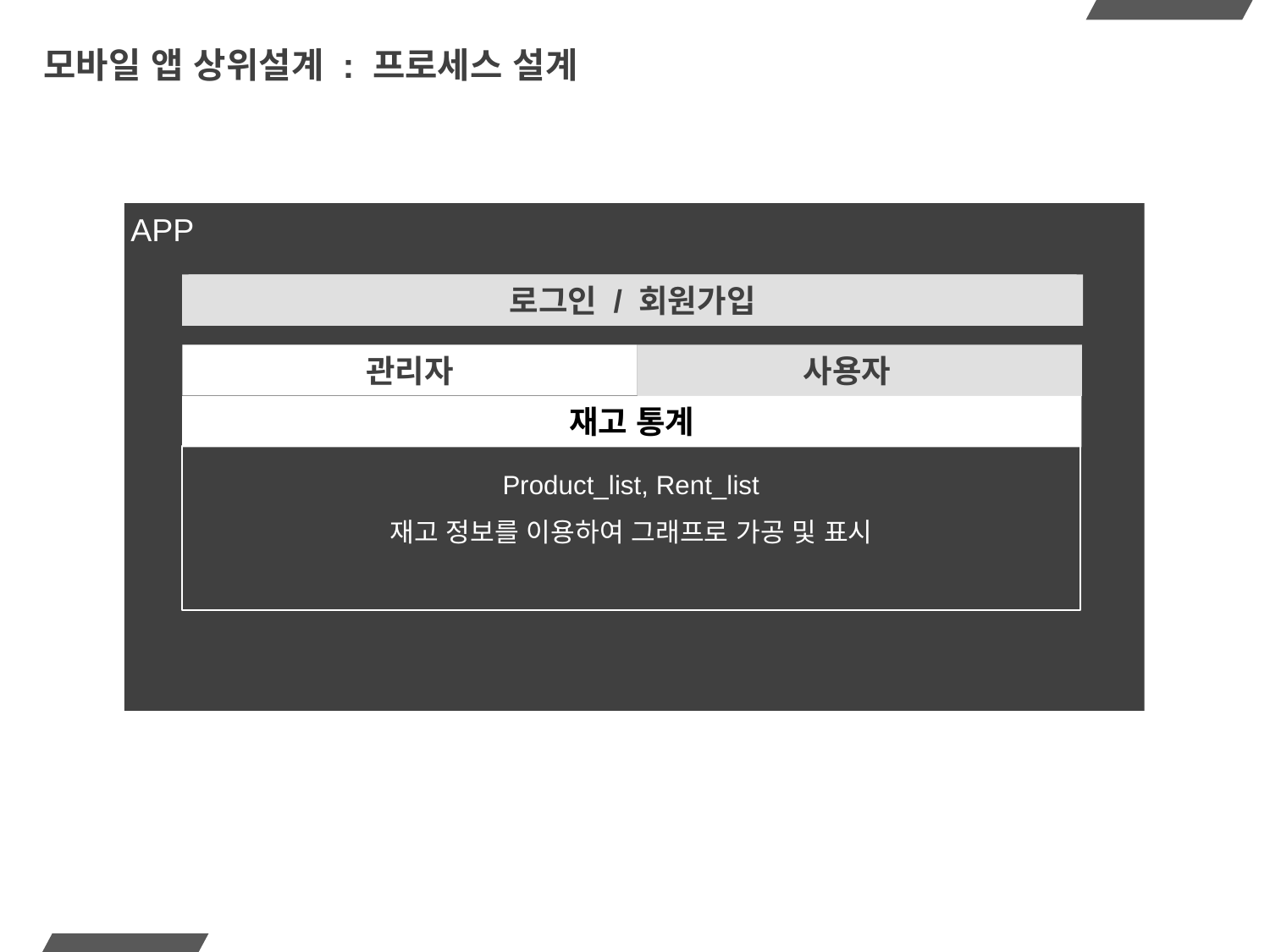

# 모바일 앱 상위설계 : 프로세스 설계
APP

로그인 / 회원가입
사용자
관리자

재고 통계

Product_list, Rent_list
재고 정보를 이용하여 그래프로 가공 및 표시